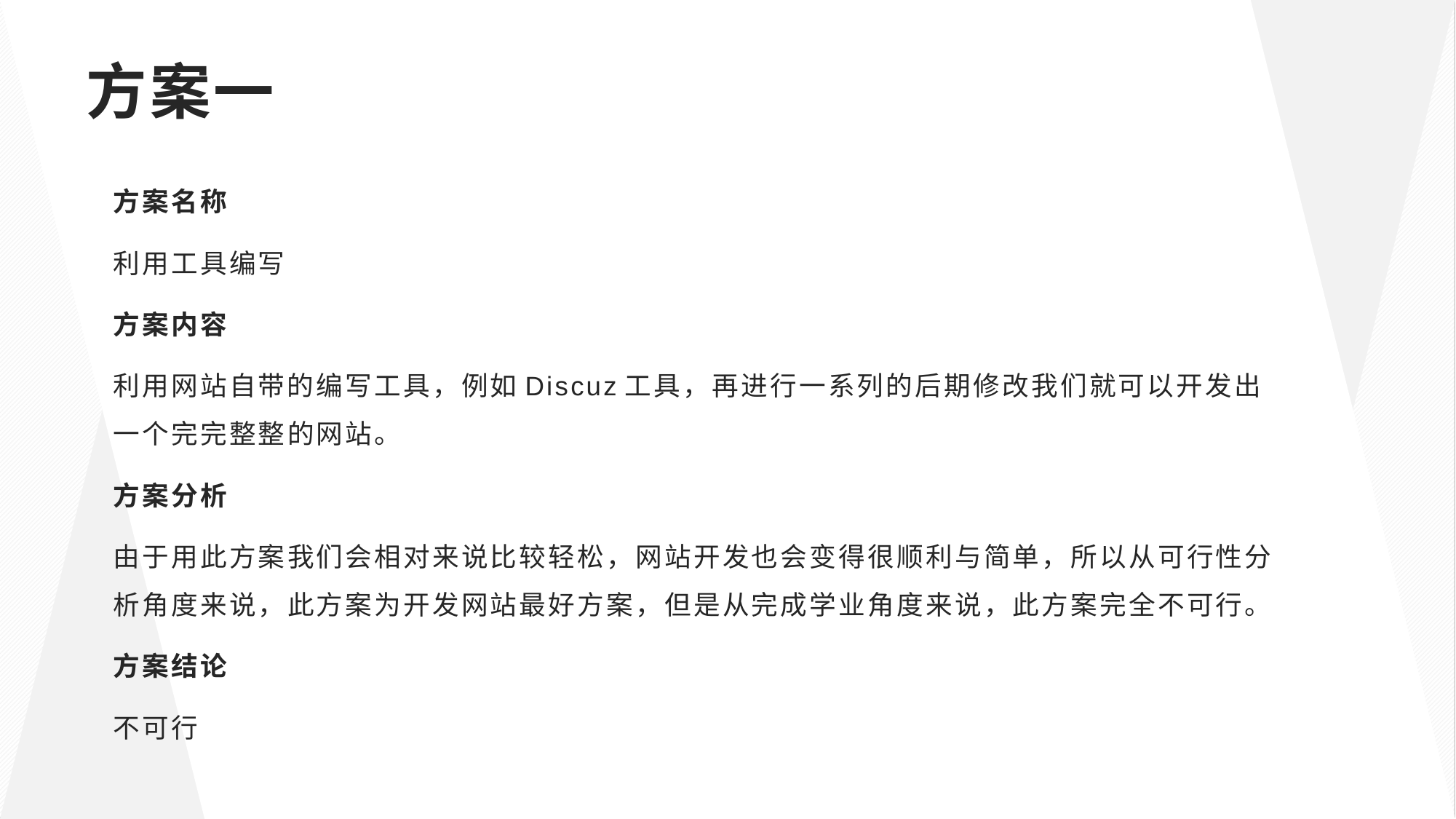

# 方案一
方案名称
利用工具编写
方案内容
利用网站自带的编写工具，例如Discuz工具，再进行一系列的后期修改我们就可以开发出一个完完整整的网站。
方案分析
由于用此方案我们会相对来说比较轻松，网站开发也会变得很顺利与简单，所以从可行性分析角度来说，此方案为开发网站最好方案，但是从完成学业角度来说，此方案完全不可行。
方案结论
不可行